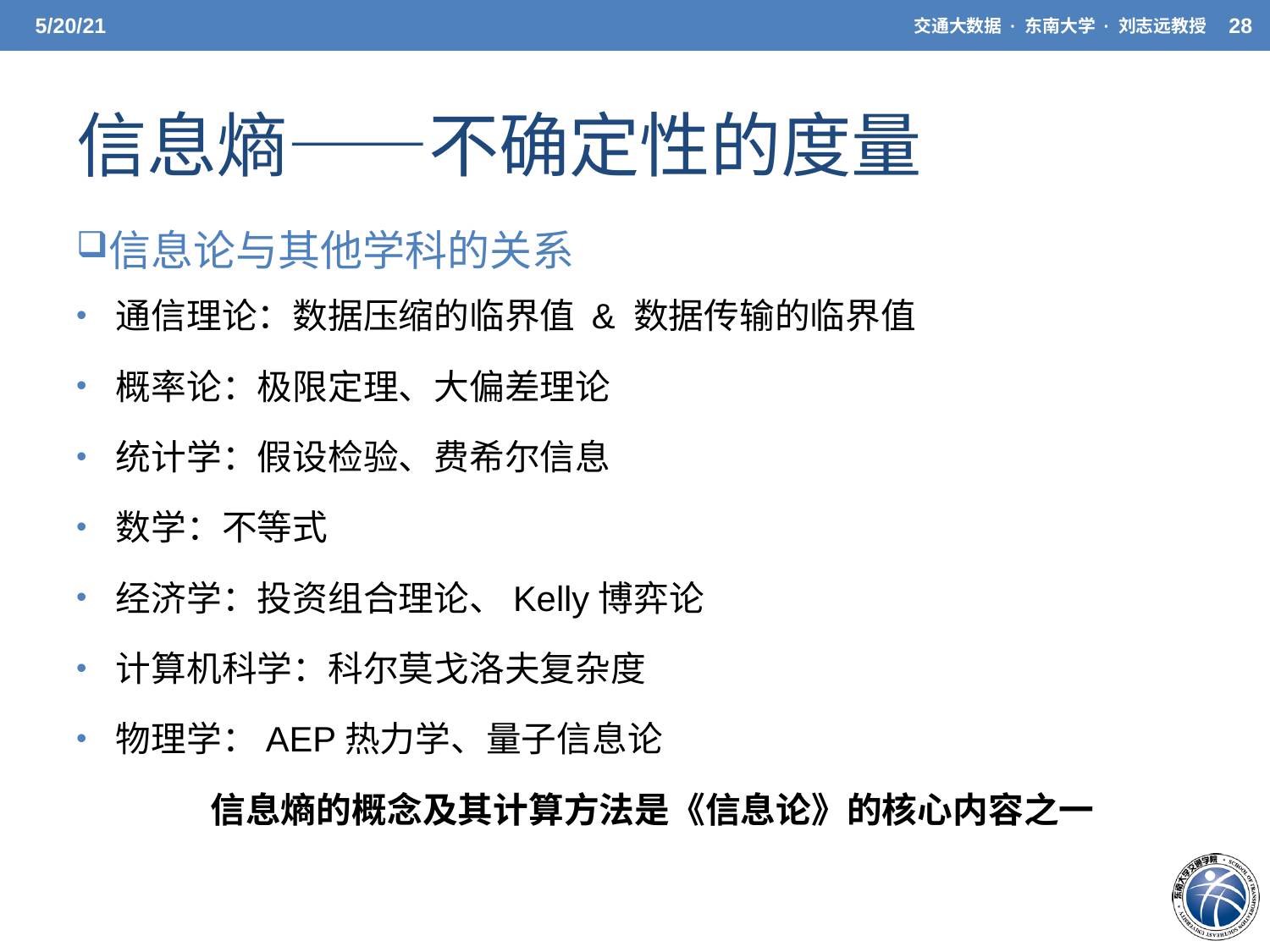

5/20/21
交通大数据 · 东南大学 · 刘志远教授
28
# 信息熵——不确定性的度量
信息论与其他学科的关系
通信理论：数据压缩的临界值 & 数据传输的临界值
概率论：极限定理、大偏差理论
统计学：假设检验、费希尔信息
数学：不等式
经济学：投资组合理论、Kelly博弈论
计算机科学：科尔莫戈洛夫复杂度
物理学：AEP热力学、量子信息论
信息熵的概念及其计算方法是《信息论》的核心内容之一